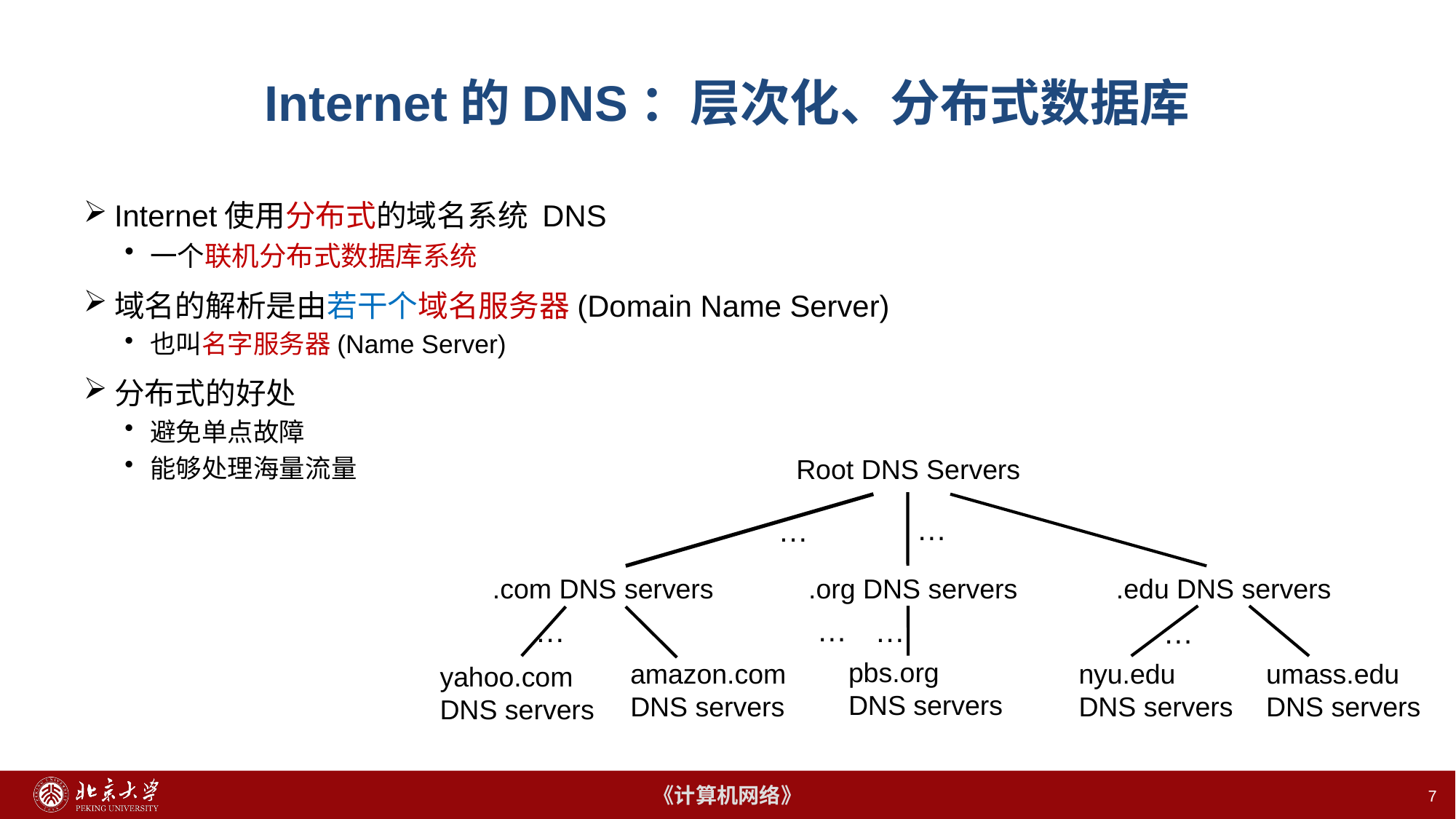

# Internet的DNS：层次化、分布式数据库
Internet使用分布式的域名系统 DNS
一个联机分布式数据库系统
域名的解析是由若干个域名服务器(Domain Name Server)
也叫名字服务器(Name Server)
分布式的好处
避免单点故障
能够处理海量流量
Root DNS Servers

…
…
.com DNS servers
.org DNS servers
.edu DNS servers

…

…
…
…
pbs.org
DNS servers
amazon.com
DNS servers
nyu.edu
DNS servers
umass.edu
DNS servers
yahoo.com
DNS servers
7